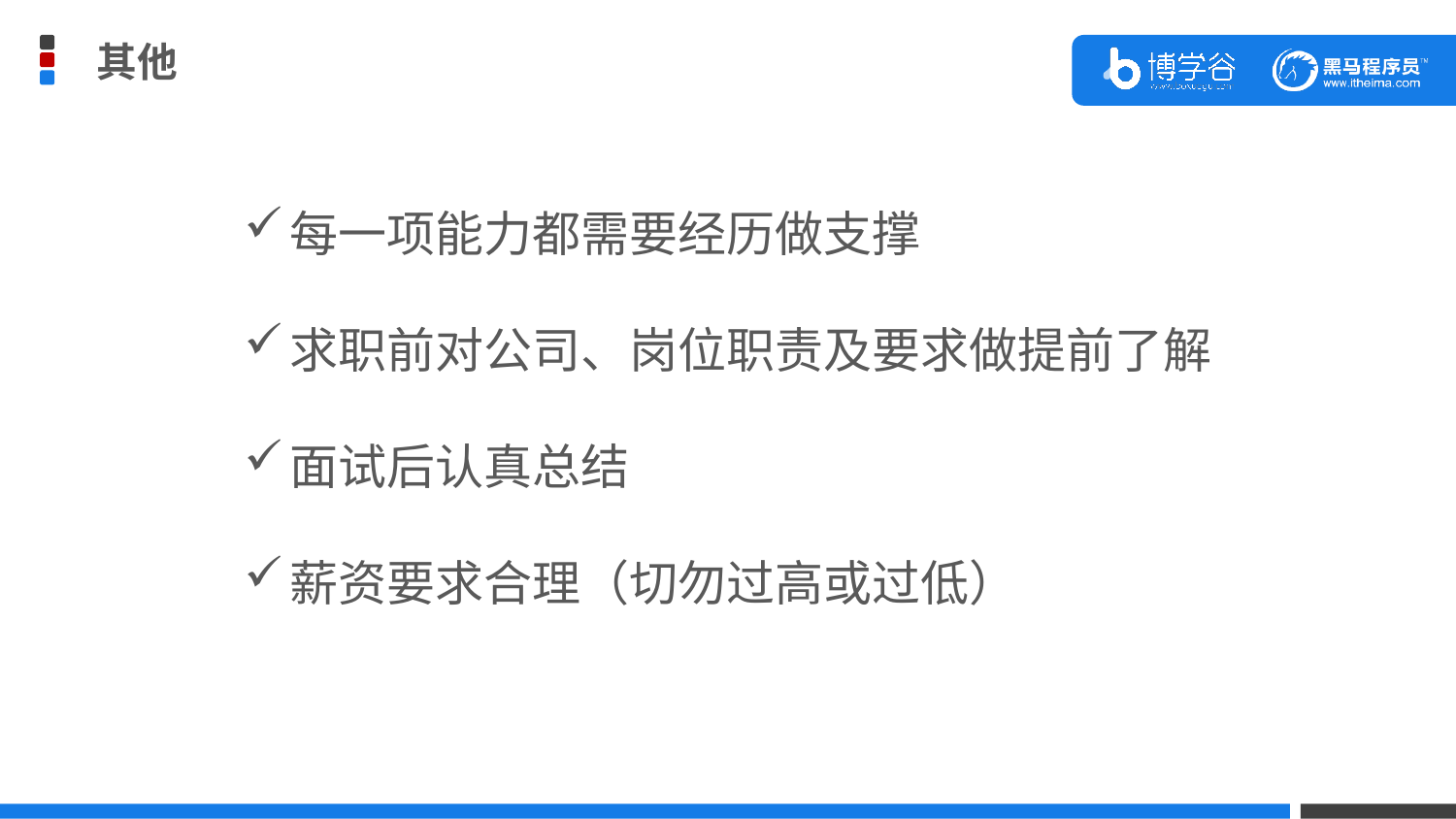

其他
每一项能力都需要经历做支撑

求职前对公司、岗位职责及要求做提前了解

面试后认真总结

薪资要求合理（切勿过高或过低）